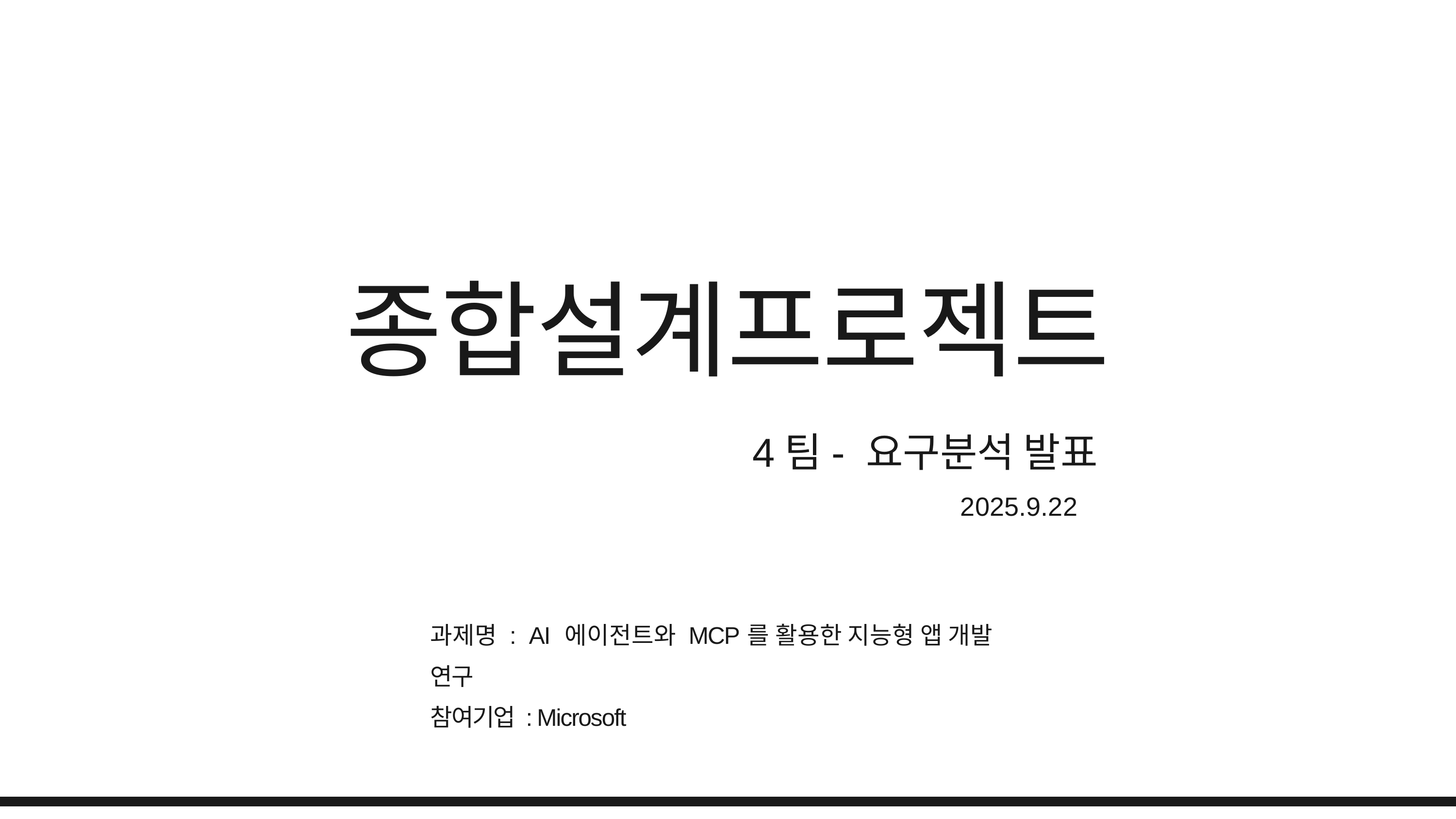

종합설계프로젝트
4팀- 요구분석 발표
2025.9.22
과제명 :  AI 에이전트와 MCP를 활용한 지능형 앱 개발 연구
참여기업 : Microsoft